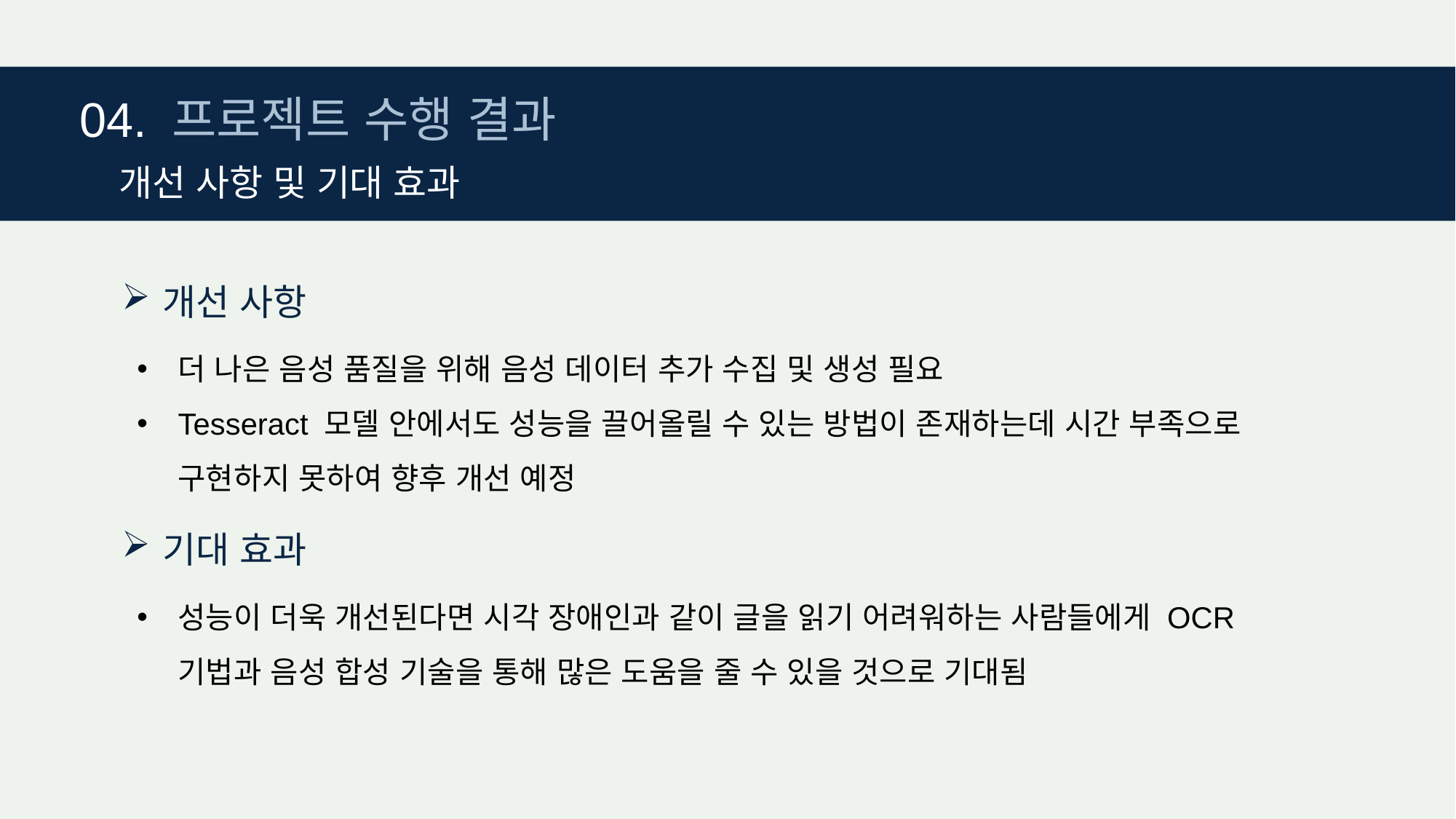

04. 프로젝트 수행 결과
개선 사항 및 기대 효과
개선 사항
더 나은 음성 품질을 위해 음성 데이터 추가 수집 및 생성 필요
Tesseract 모델 안에서도 성능을 끌어올릴 수 있는 방법이 존재하는데 시간 부족으로 구현하지 못하여 향후 개선 예정
기대 효과
성능이 더욱 개선된다면 시각 장애인과 같이 글을 읽기 어려워하는 사람들에게 OCR 기법과 음성 합성 기술을 통해 많은 도움을 줄 수 있을 것으로 기대됨